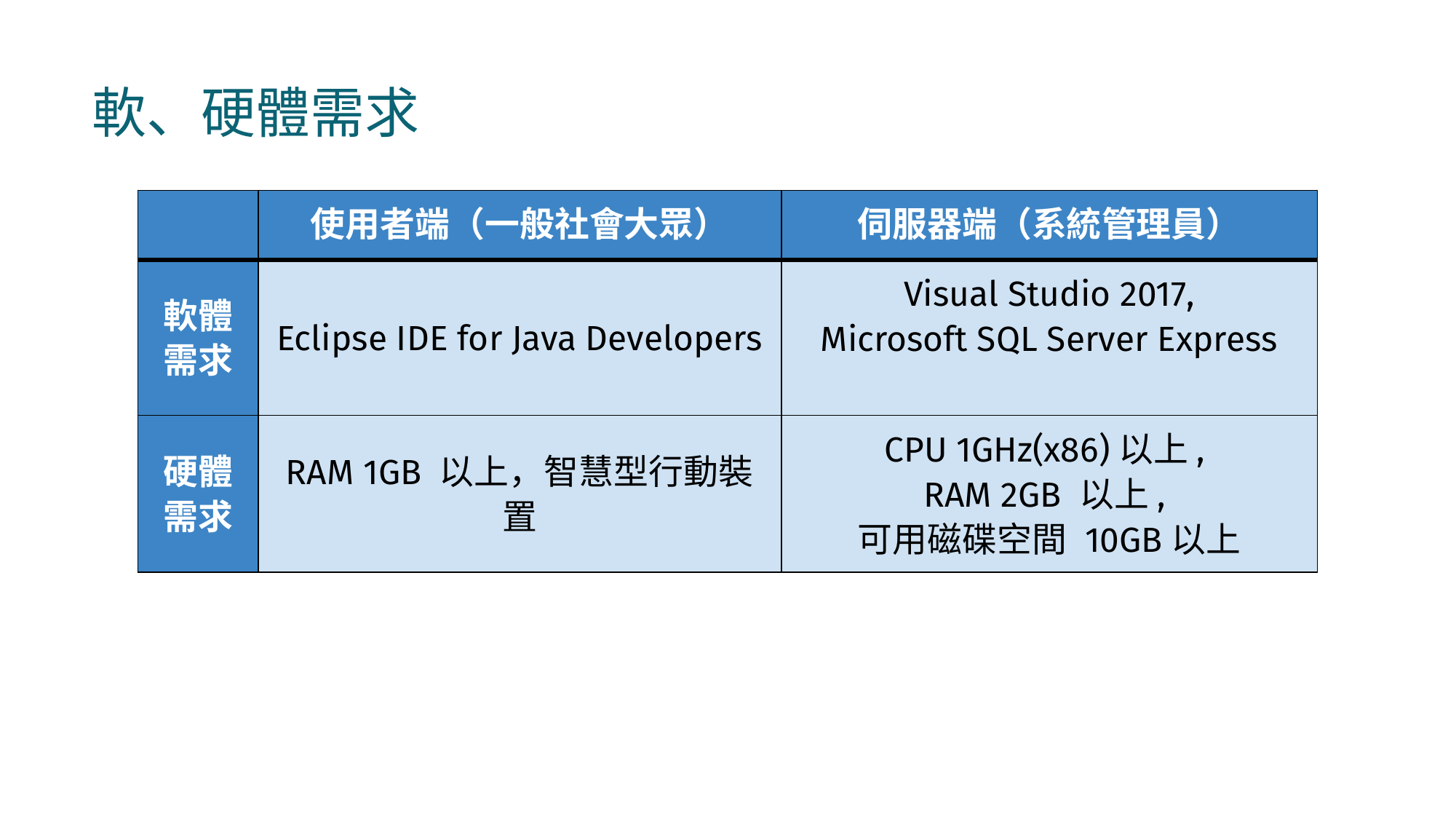

# 軟、硬體需求
|  | 使用者端（一般社會大眾） | 伺服器端（系統管理員） |
| --- | --- | --- |
| 軟體需求 | Eclipse IDE for Java Developers | Visual Studio 2017, Microsoft SQL Server Express |
| 硬體需求 | RAM 1GB 以上，智慧型行動裝置 | CPU 1GHz(x86)以上, RAM 2GB 以上, 可用磁碟空間 10GB以上 |